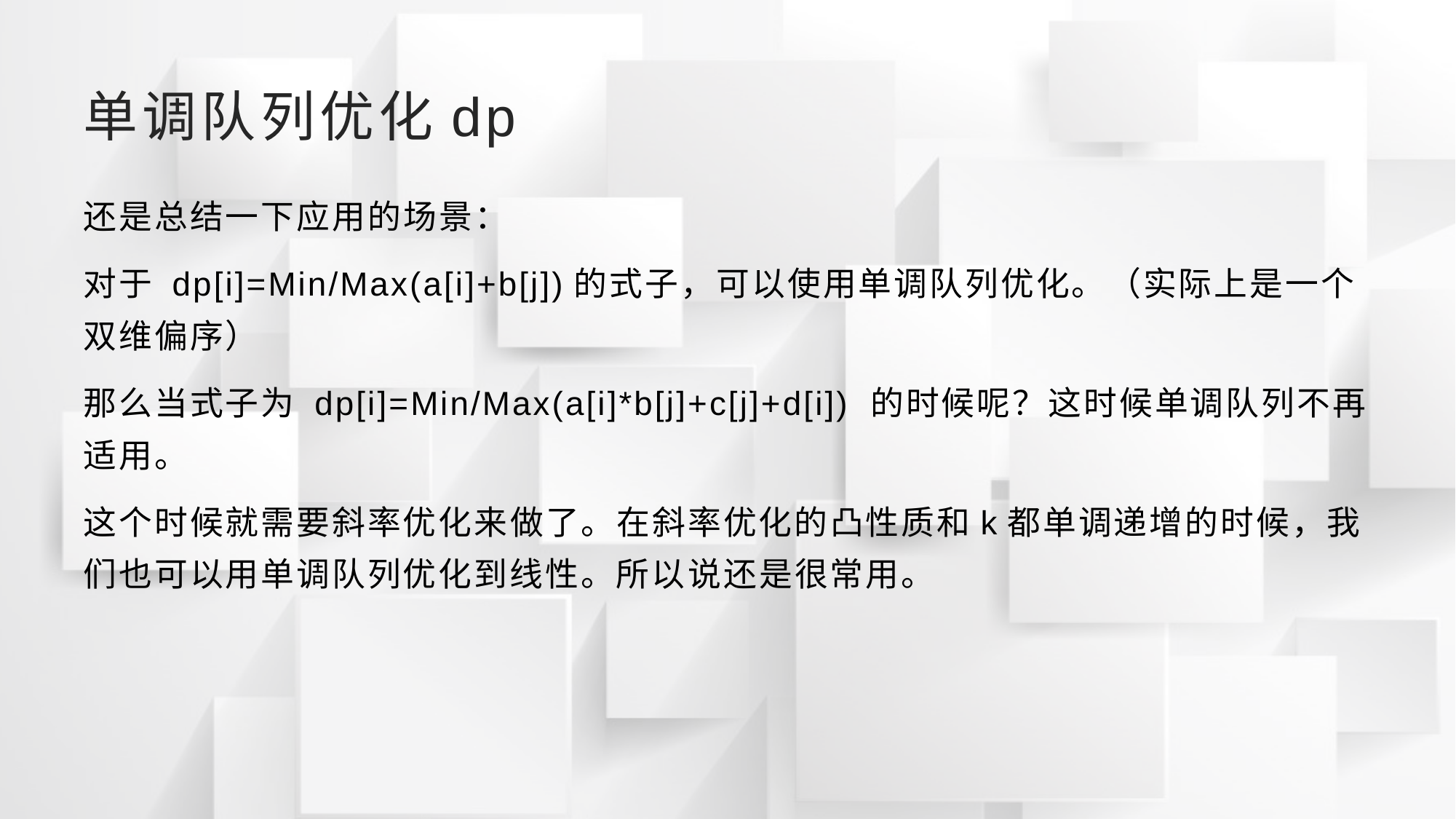

# 单调队列优化dp
还是总结一下应用的场景：
对于 dp[i]=Min/Max(a[i]+b[j])的式子，可以使用单调队列优化。（实际上是一个双维偏序）
那么当式子为 dp[i]=Min/Max(a[i]*b[j]+c[j]+d[i]) 的时候呢？这时候单调队列不再适用。
这个时候就需要斜率优化来做了。在斜率优化的凸性质和k都单调递增的时候，我们也可以用单调队列优化到线性。所以说还是很常用。